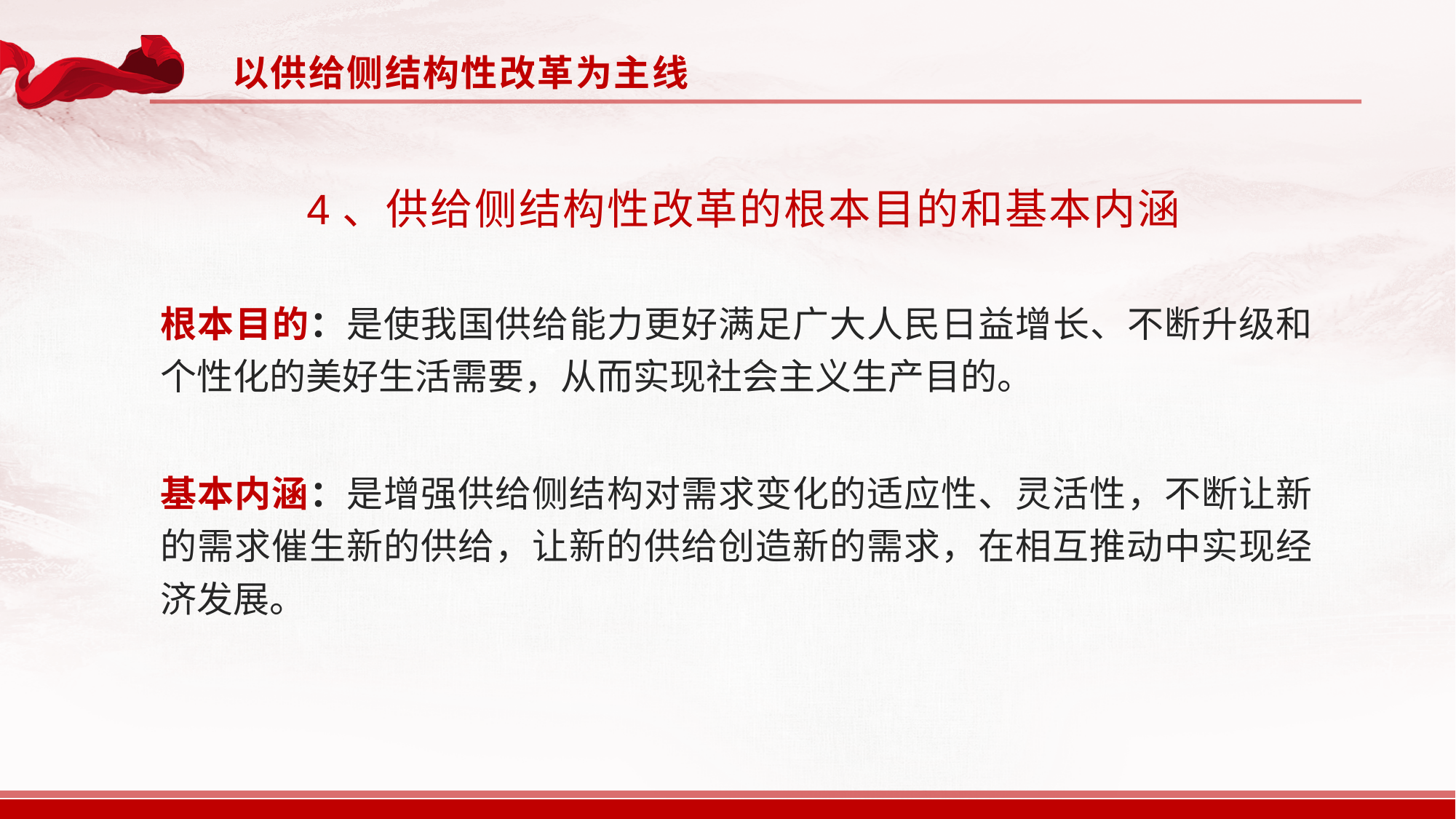

以供给侧结构性改革为主线
4、供给侧结构性改革的根本目的和基本内涵
根本目的：是使我国供给能力更好满足广大人民日益增长、不断升级和个性化的美好生活需要，从而实现社会主义生产目的。
基本内涵：是增强供给侧结构对需求变化的适应性、灵活性，不断让新的需求催生新的供给，让新的供给创造新的需求，在相互推动中实现经济发展。